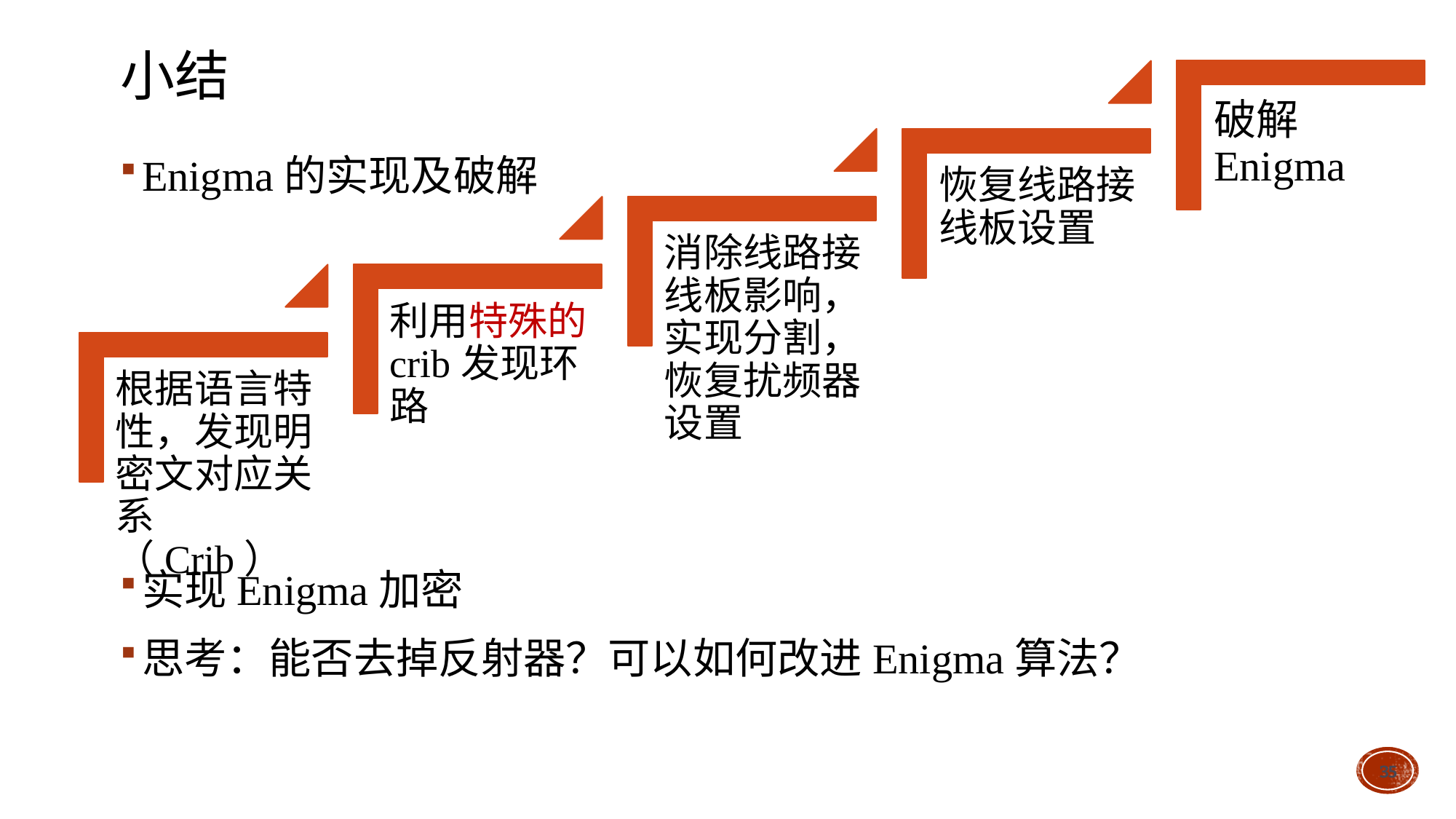

# 小结
根据语言特性，发现明密文对应关系（Crib）
利用特殊的crib发现环路
消除线路接线板影响，实现分割，恢复扰频器设置
恢复线路接线板设置
破解Enigma
Enigma的实现及破解

实现Enigma加密
思考：能否去掉反射器？可以如何改进Enigma算法？

35